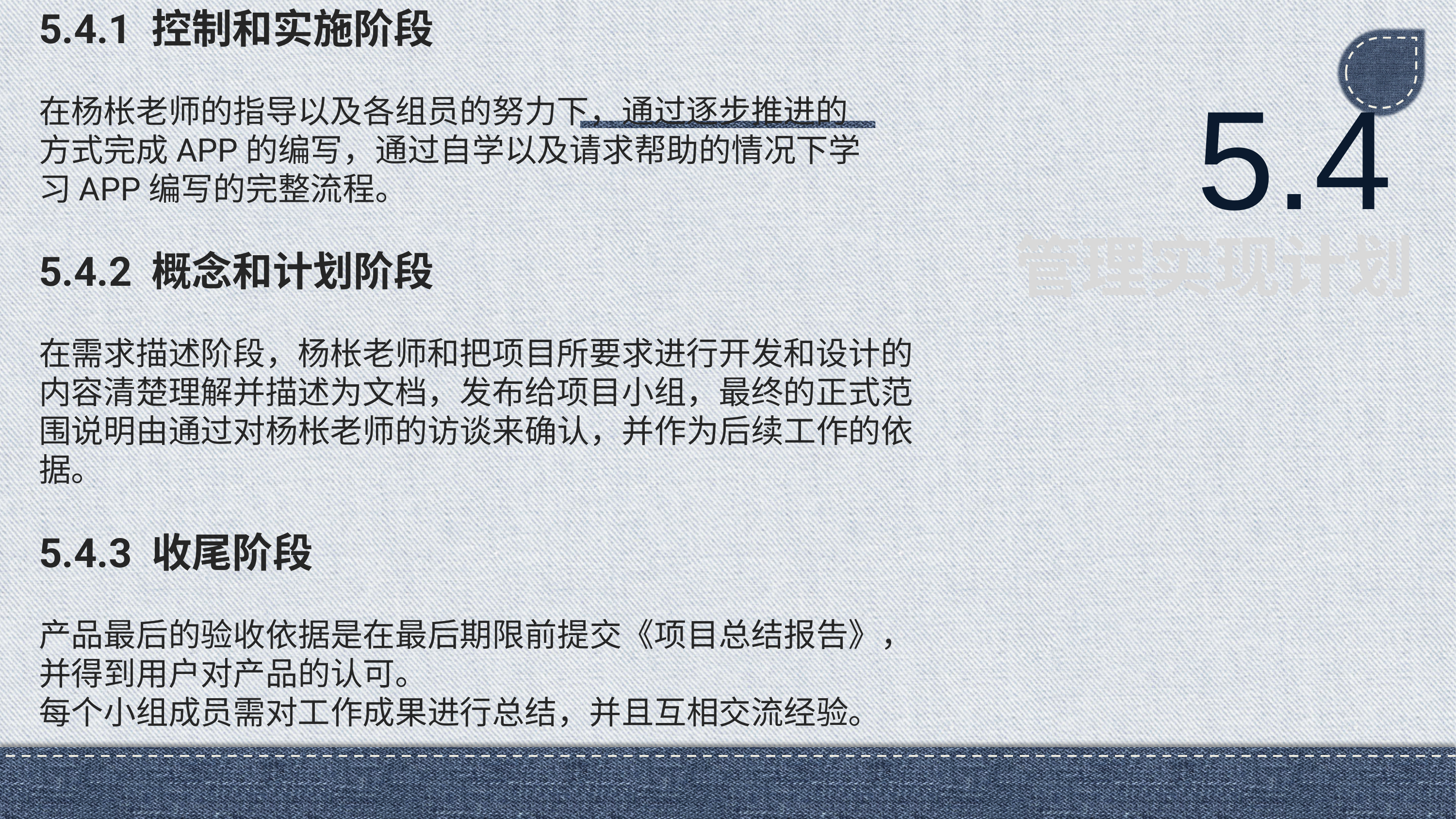

5.4.1 控制和实施阶段

在杨枨老师的指导以及各组员的努力下，通过逐步推进的
方式完成APP的编写，通过自学以及请求帮助的情况下学
习APP编写的完整流程。

5.4.2 概念和计划阶段

在需求描述阶段，杨枨老师和把项目所要求进行开发和设计的内容清楚理解并描述为文档，发布给项目小组，最终的正式范围说明由通过对杨枨老师的访谈来确认，并作为后续工作的依据。

5.4.3 收尾阶段

产品最后的验收依据是在最后期限前提交《项目总结报告》，并得到用户对产品的认可。
每个小组成员需对工作成果进行总结，并且互相交流经验。

5.4
  管理实现计划